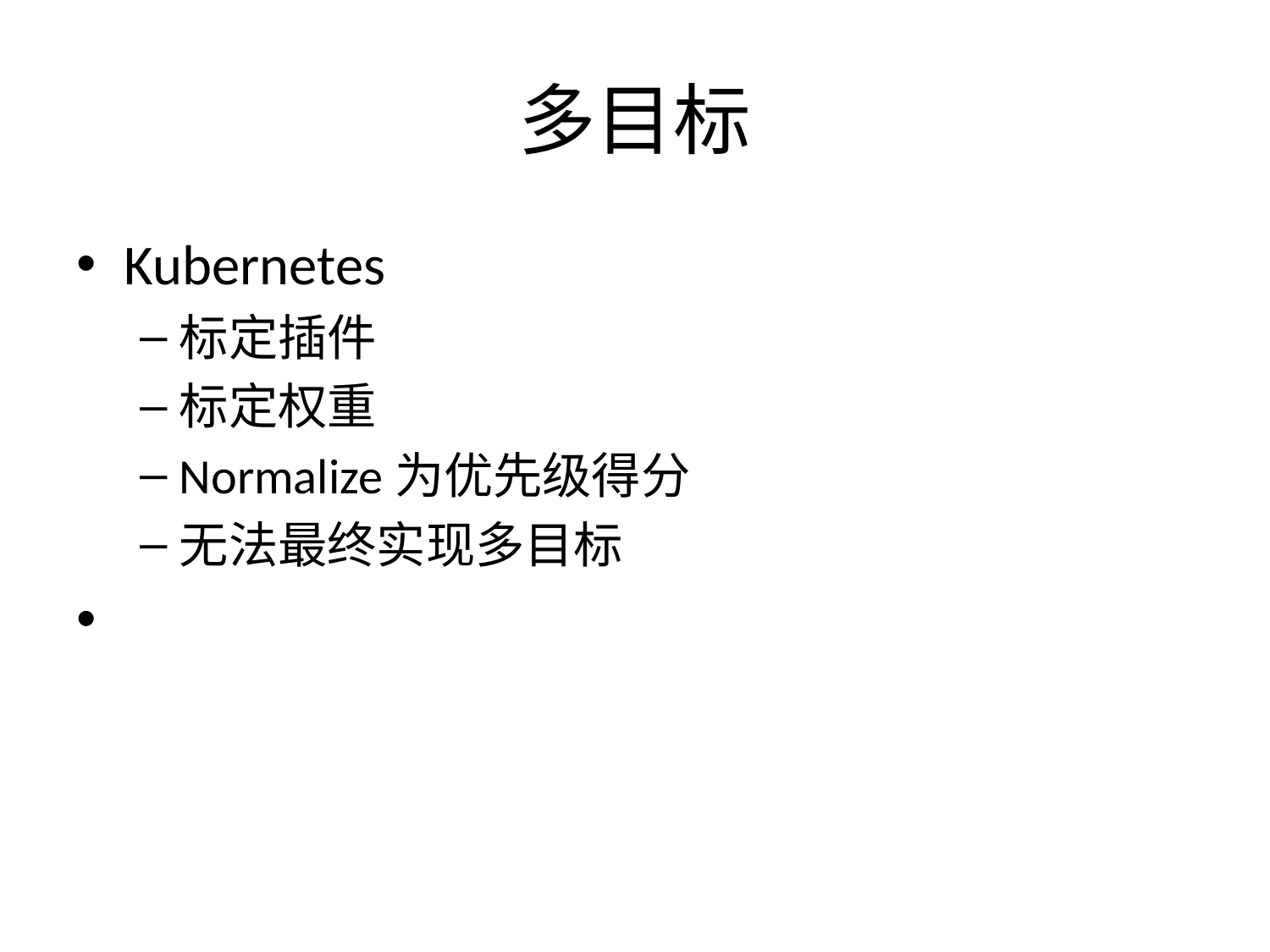

# 多目标
Kubernetes
标定插件
标定权重
Normalize为优先级得分
无法最终实现多目标